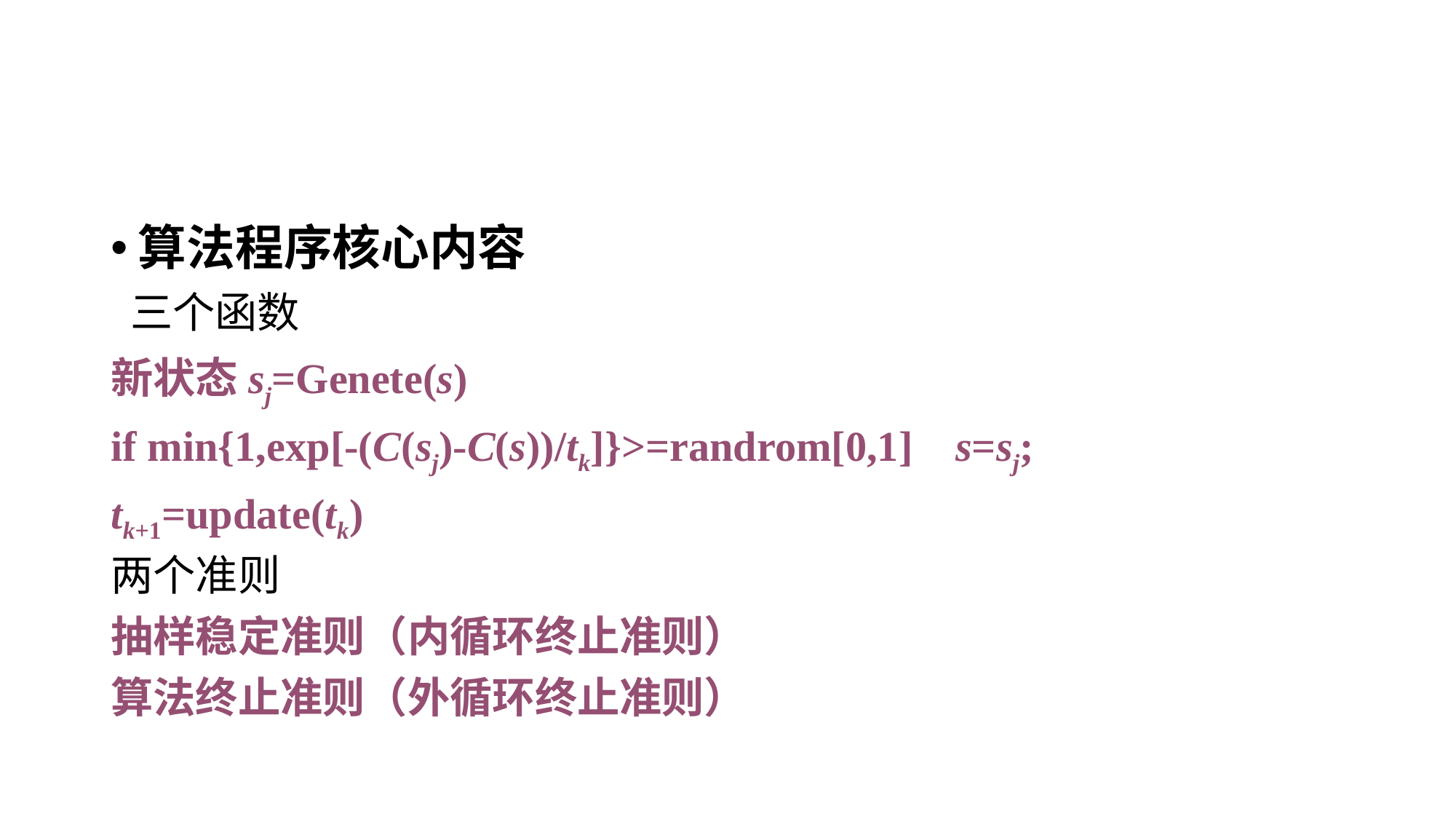

#
算法程序核心内容
 三个函数
新状态sj=Genete(s)
if min{1,exp[-(C(sj)-C(s))/tk]}>=randrom[0,1]    s=sj;
tk+1=update(tk)
两个准则
抽样稳定准则（内循环终止准则）
算法终止准则（外循环终止准则）